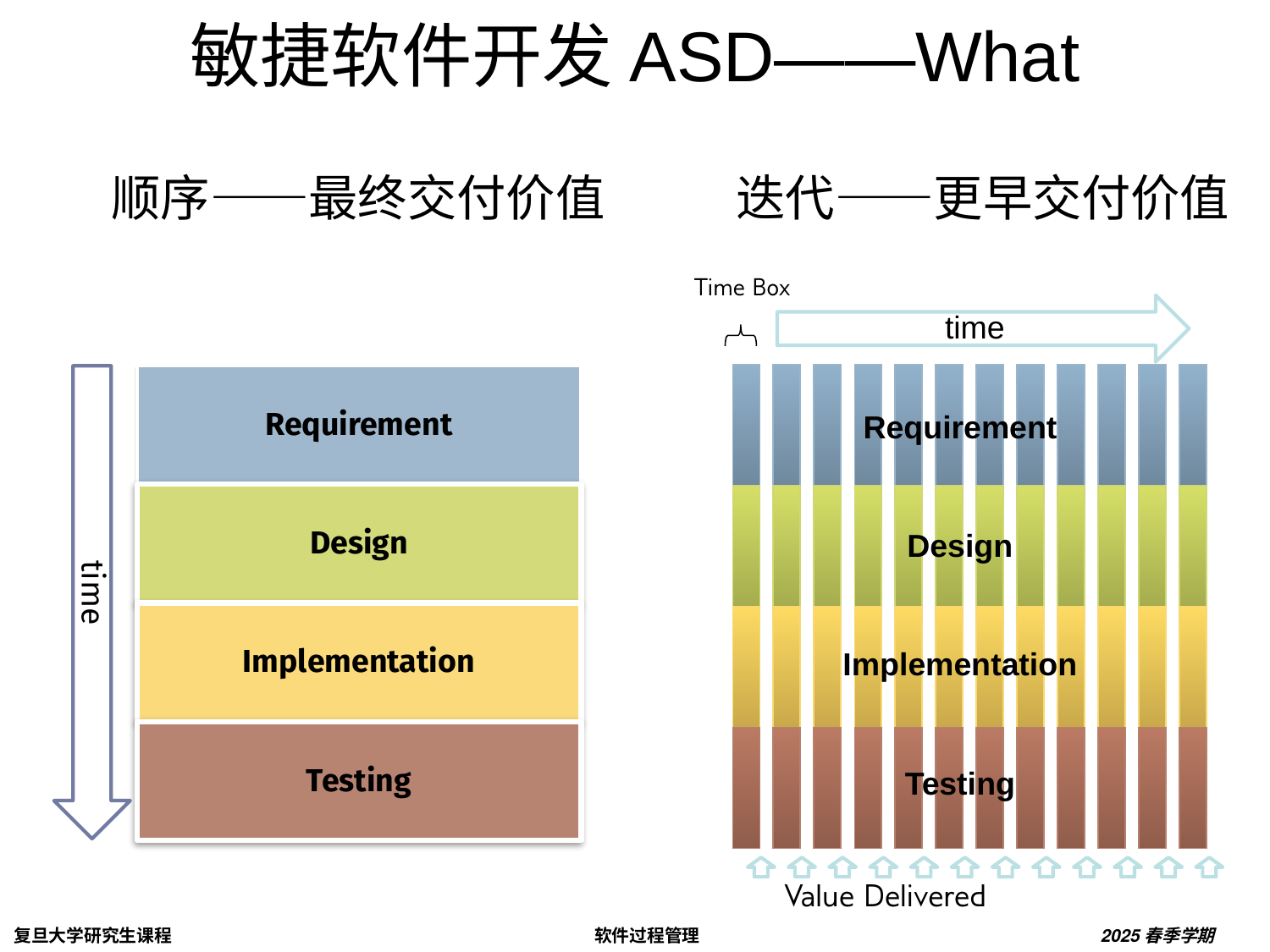

# 敏捷软件开发ASD——What
顺序——最终交付价值
迭代——更早交付价值
Time Box
time

Requirement

Design

Implementation

Testing

Requirement
time
Design
Implementation
Testing

Value Delivered